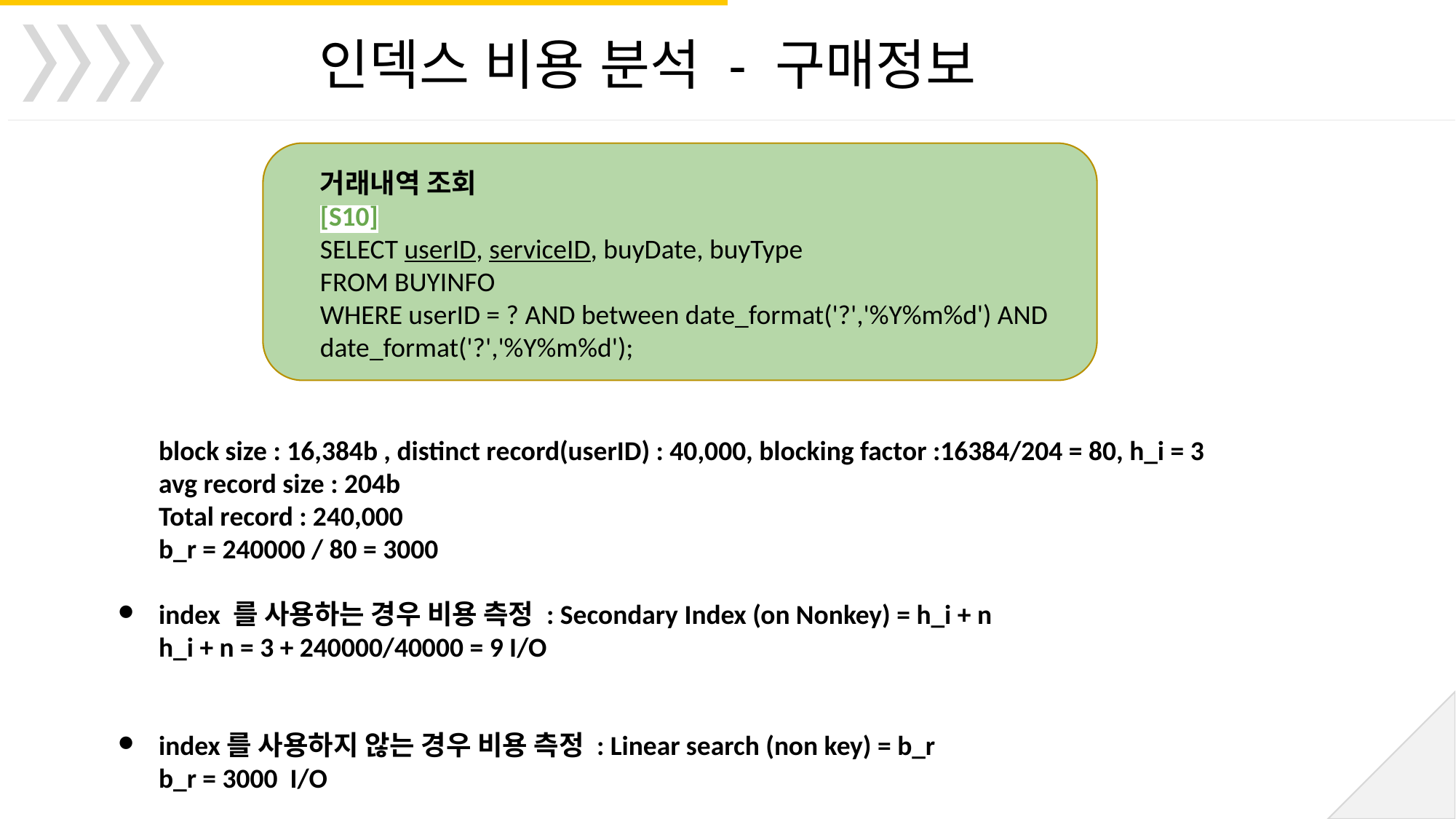

인덱스 비용 분석 - 구매정보

거래내역 조회
[S10]
SELECT userID, serviceID, buyDate, buyType
FROM BUYINFO
WHERE userID = ? AND between date_format('?','%Y%m%d') AND date_format('?','%Y%m%d');
block size : 16,384b , distinct record(userID) : 40,000, blocking factor :16384/204 = 80, h_i = 3
avg record size : 204b
Total record : 240,000
b_r = 240000 / 80 = 3000

index 를 사용하는 경우 비용 측정 : Secondary Index (on Nonkey) = h_i + n
h_i + n = 3 + 240000/40000 = 9 I/O

index를 사용하지 않는 경우 비용 측정 : Linear search (non key) = b_r
b_r = 3000  I/O